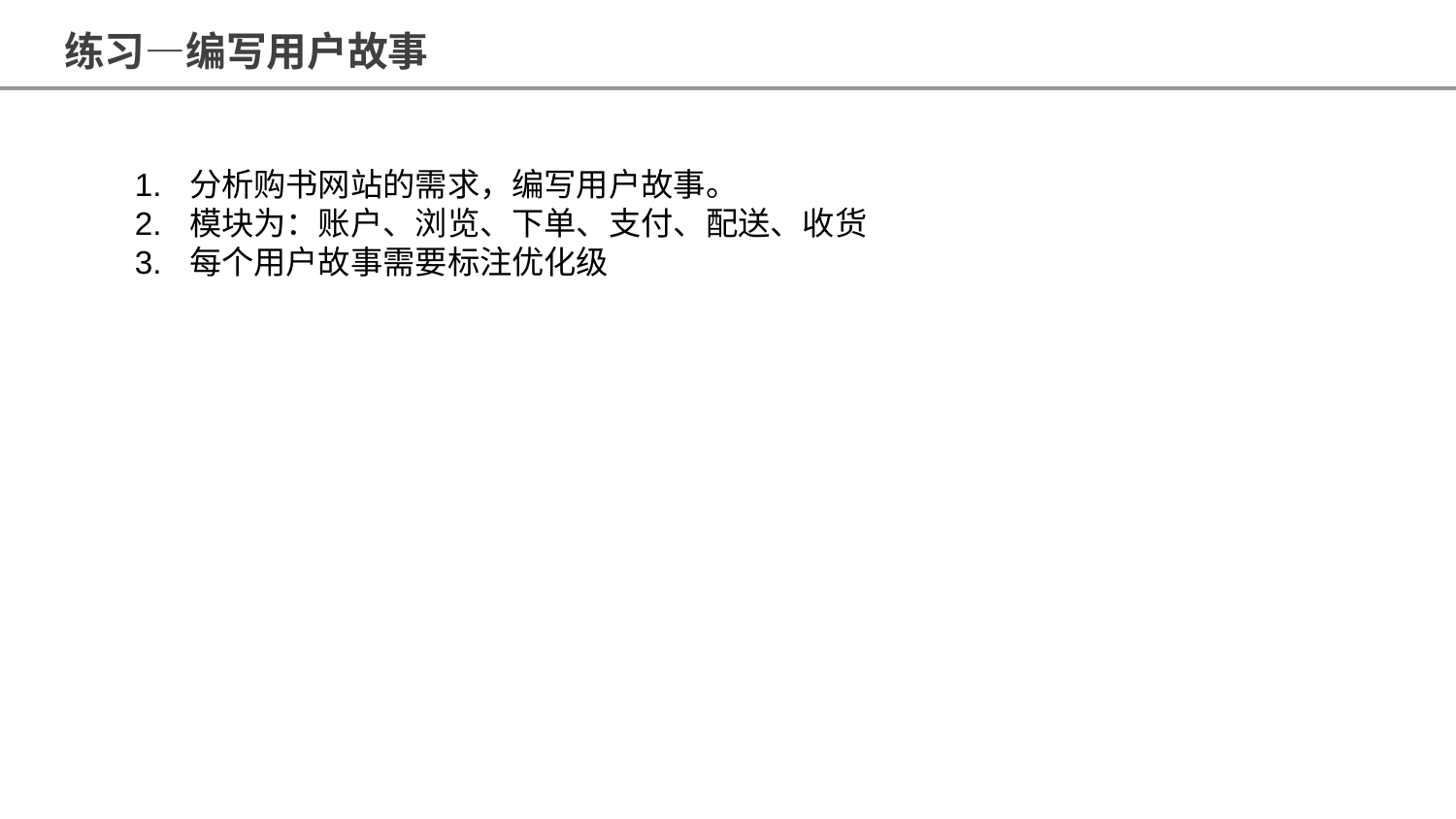

练习—编写用户故事
分析购书网站的需求，编写用户故事。
模块为：账户、浏览、下单、支付、配送、收货
每个用户故事需要标注优化级